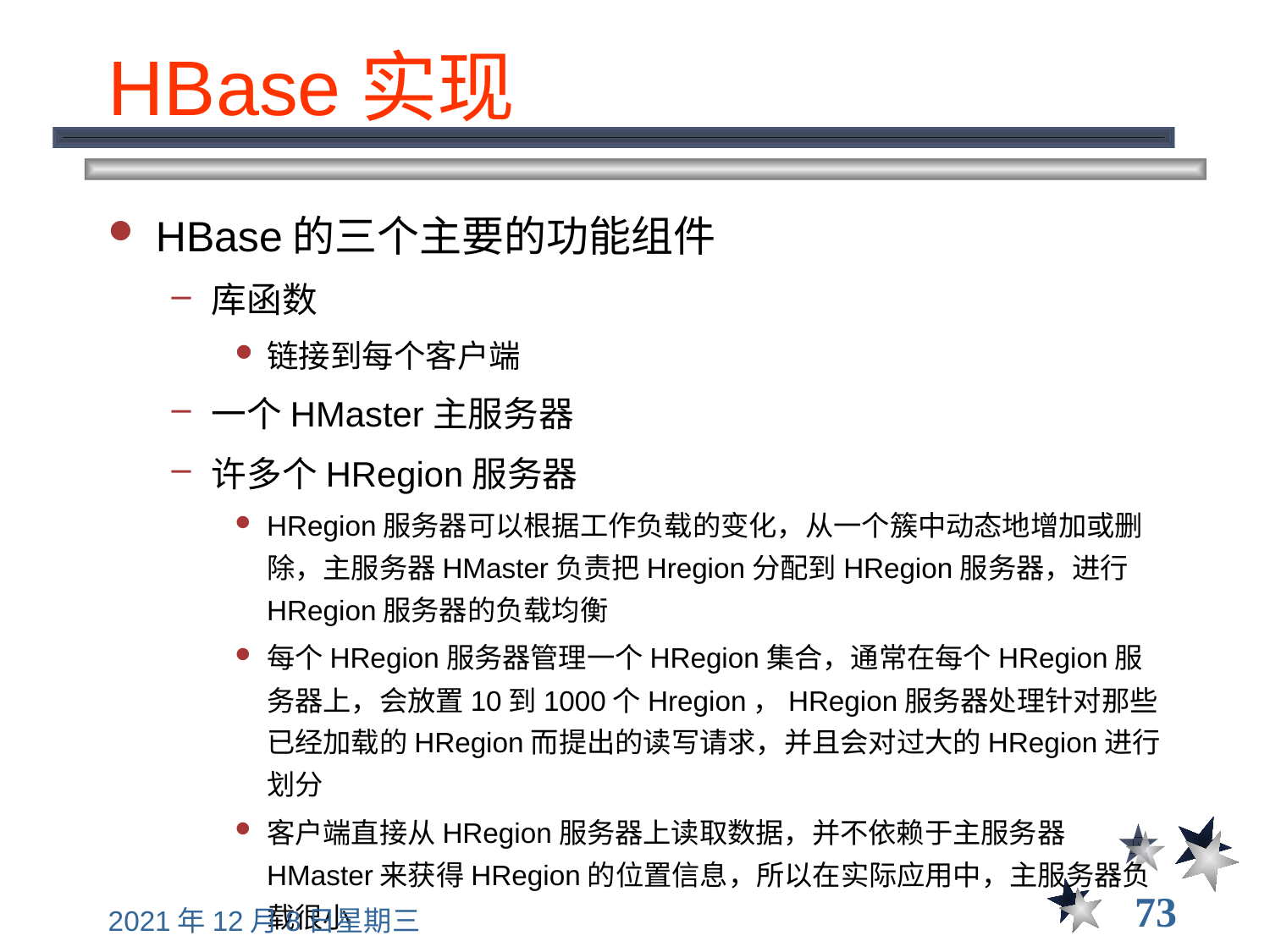

# HBase实现
HBase的三个主要的功能组件
库函数
链接到每个客户端
一个HMaster主服务器
许多个HRegion服务器
HRegion服务器可以根据工作负载的变化，从一个簇中动态地增加或删除，主服务器HMaster负责把Hregion分配到HRegion服务器，进行HRegion服务器的负载均衡
每个HRegion服务器管理一个HRegion集合，通常在每个HRegion服务器上，会放置10到1000个Hregion，HRegion服务器处理针对那些已经加载的HRegion而提出的读写请求，并且会对过大的HRegion进行划分
客户端直接从HRegion服务器上读取数据，并不依赖于主服务器HMaster来获得HRegion的位置信息，所以在实际应用中，主服务器负载很小

73
2021年12月8日星期三
大数据管理----前言